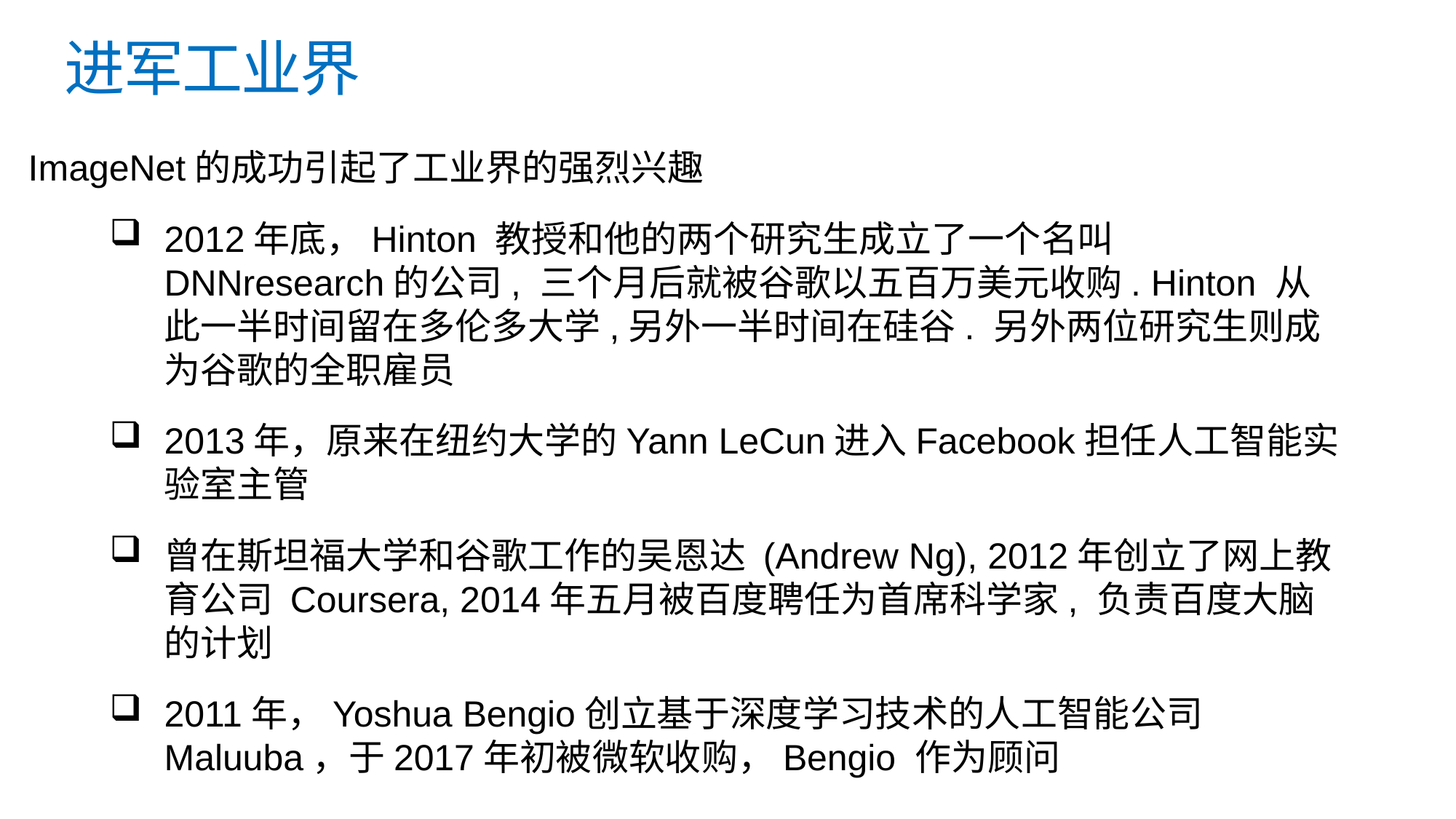

# 进军工业界
ImageNet的成功引起了工业界的强烈兴趣
2012年底，Hinton 教授和他的两个研究生成立了一个名叫 DNNresearch的公司, 三个月后就被谷歌以五百万美元收购. Hinton 从此一半时间留在多伦多大学,另外一半时间在硅谷. 另外两位研究生则成为谷歌的全职雇员
2013年，原来在纽约大学的Yann LeCun进入Facebook担任人工智能实验室主管
曾在斯坦福大学和谷歌工作的吴恩达 (Andrew Ng), 2012年创立了网上教育公司 Coursera, 2014年五月被百度聘任为首席科学家, 负责百度大脑的计划
2011年，Yoshua Bengio创立基于深度学习技术的人工智能公司Maluuba，于2017年初被微软收购，Bengio 作为顾问